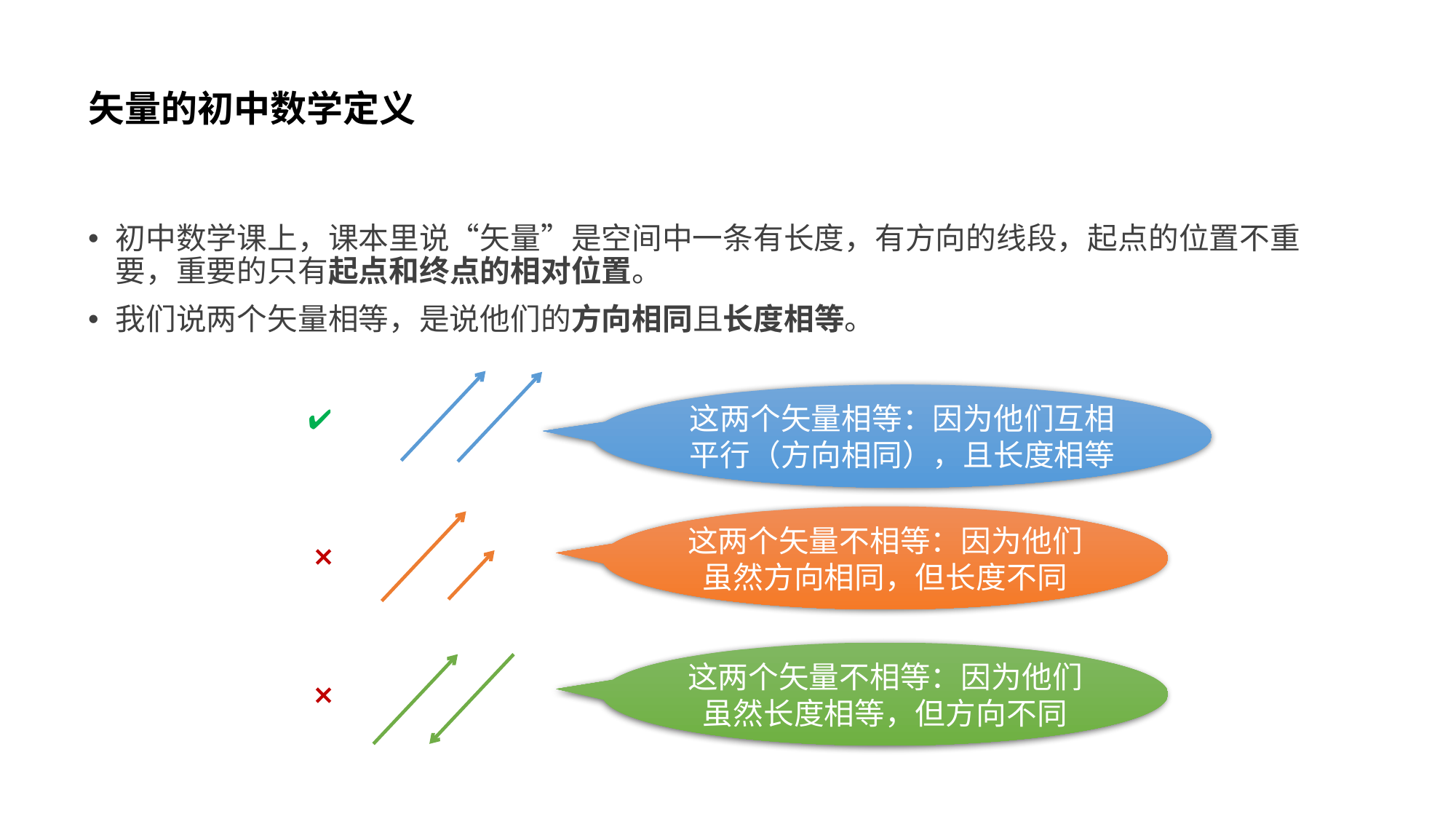

# 矢量的初中数学定义
初中数学课上，课本里说“矢量”是空间中一条有长度，有方向的线段，起点的位置不重要，重要的只有起点和终点的相对位置。
我们说两个矢量相等，是说他们的方向相同且长度相等。
这两个矢量相等：因为他们互相平行（方向相同），且长度相等
✔
这两个矢量不相等：因为他们虽然方向相同，但长度不同
❌
这两个矢量不相等：因为他们虽然长度相等，但方向不同
❌